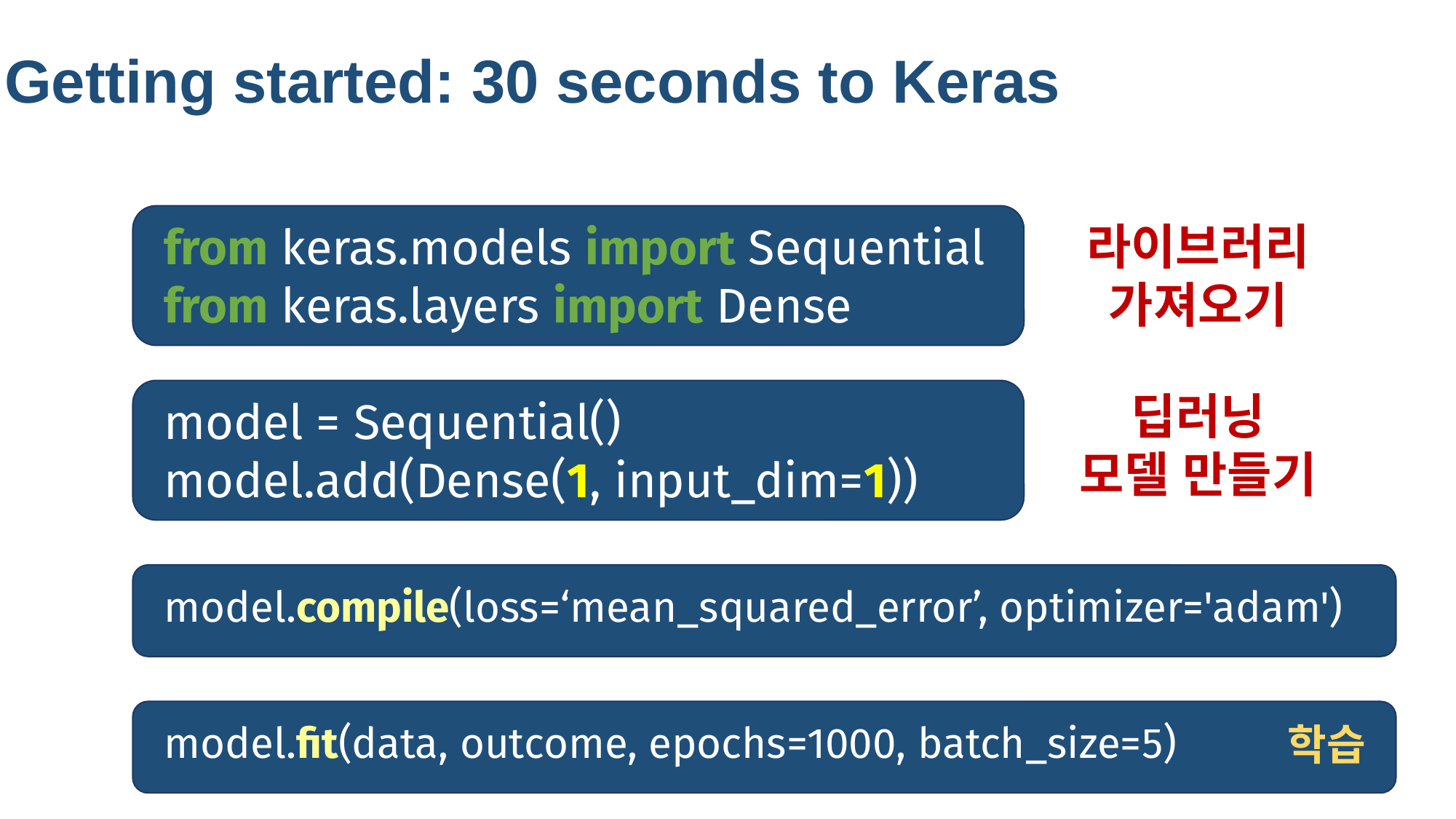

Getting started: 30 seconds to Keras

from keras.models import Sequential
from keras.layers import Dense

model = Sequential()
model.add(Dense(1, input_dim=1))
라이브러리
가져오기

딥러닝
모델 만들기

model.compile(loss=‘mean_squared_error’, optimizer='adam')

model.fit(data, outcome, epochs=1000, batch_size=5)
학습